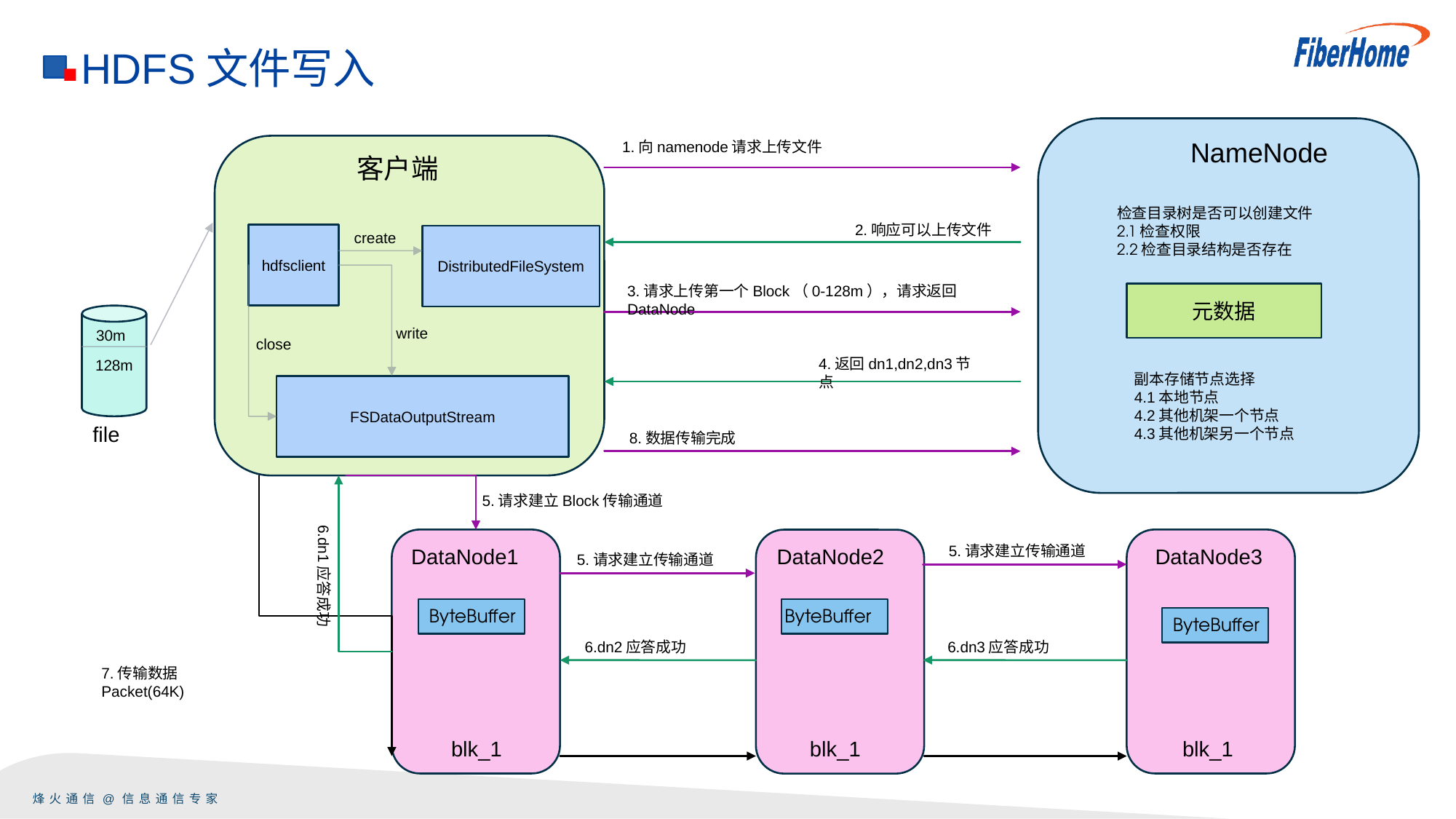

HDFS文件写入

NameNode
1.向namenode请求上传文件

客户端
检查目录树是否可以创建文件
2.1检查权限
2.2检查目录结构是否存在

2.响应可以上传文件
create
hdfsclient
DistributedFileSystem
3.请求上传第一个Block（0-128m），请求返回DataNode
元数据
128m
write
30m
close
4.返回dn1,dn2,dn3节点
副本存储节点选择
4.1本地节点
4.2其他机架一个节点
4.3其他机架另一个节点
FSDataOutputStream
file
8.数据传输完成
5.请求建立Block传输通道
6.dn1应答成功

5.请求建立传输通道
DataNode2
DataNode1
DataNode3
5.请求建立传输通道
ByteBuffer

ByteBuffer

ByteBuffer
6.dn2应答成功
6.dn3应答成功
7.传输数据Packet(64K)
blk_1
blk_1
blk_1